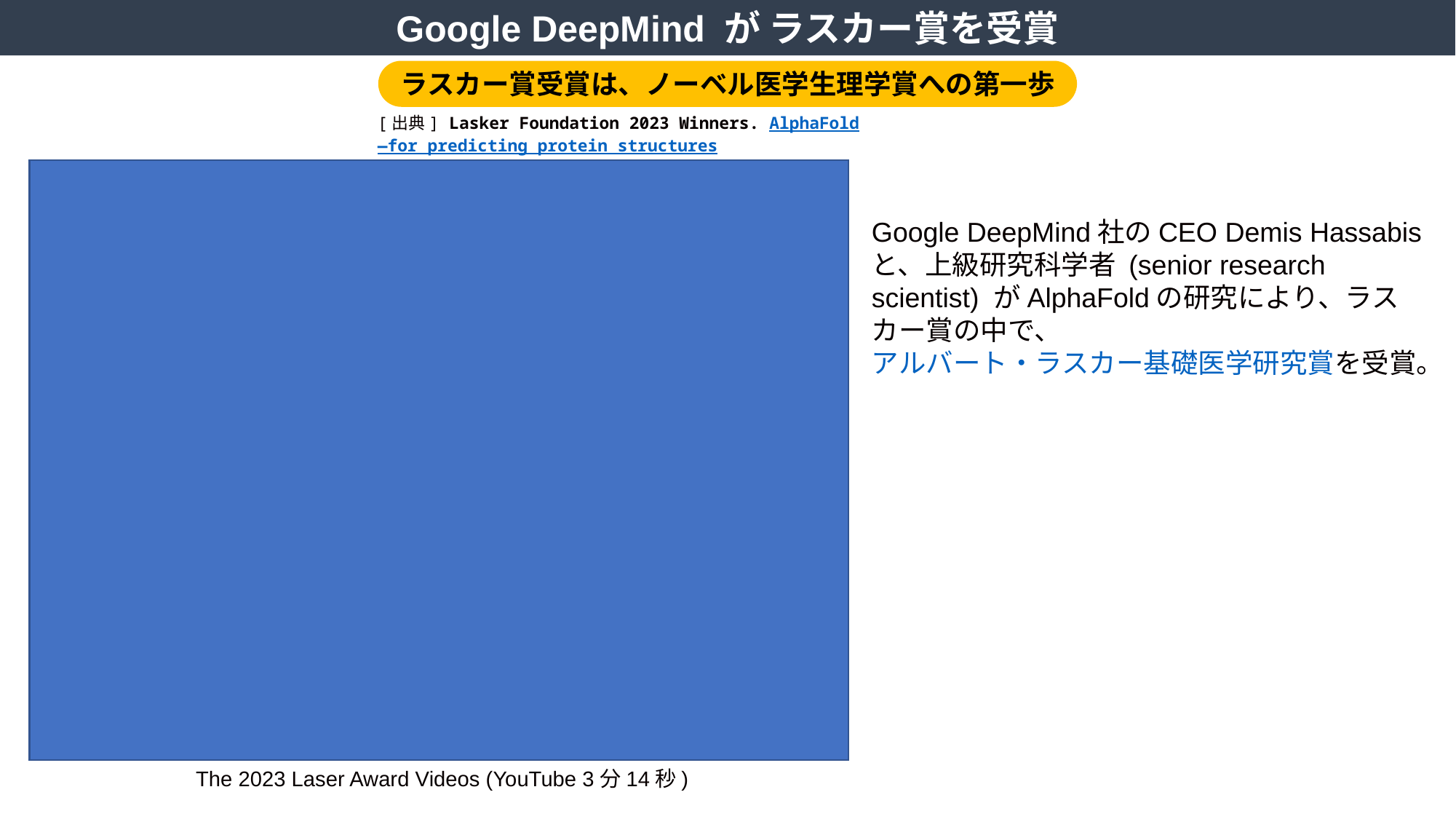

Google DeepMind が ラスカー賞を受賞
ラスカー賞受賞は、ノーベル医学生理学賞への第一歩
[出典] Lasker Foundation 2023 Winners. AlphaFold—for predicting protein structures

Google DeepMind社のCEO Demis Hassabisと、上級研究科学者 (senior research scientist) がAlphaFoldの研究により、ラスカー賞の中で、アルバート・ラスカー基礎医学研究賞を受賞。
 The 2023 Laser Award Videos (YouTube 3分14秒)